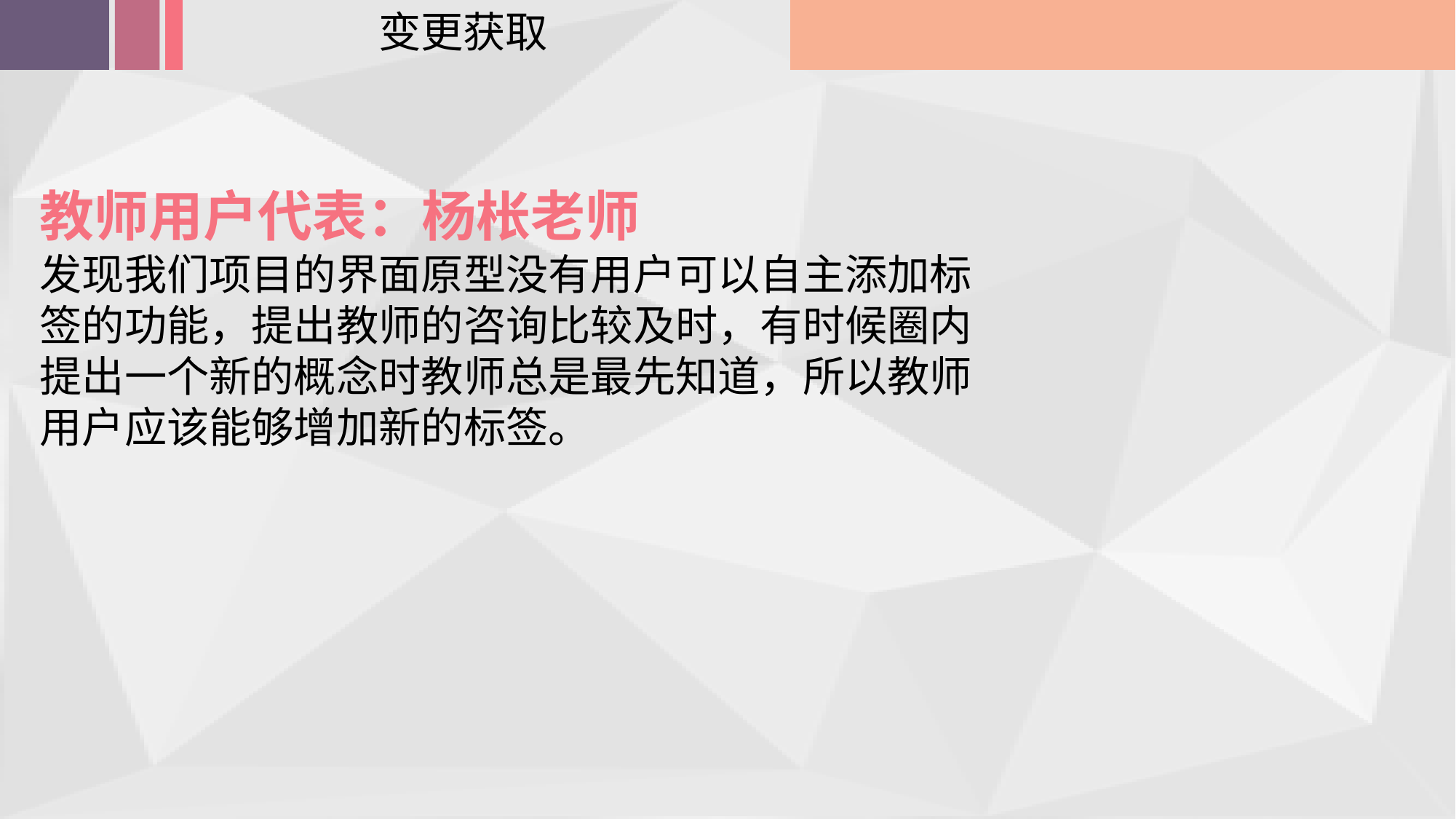

变更获取

教师用户代表：杨枨老师
发现我们项目的界面原型没有用户可以自主添加标签的功能，提出教师的咨询比较及时，有时候圈内提出一个新的概念时教师总是最先知道，所以教师用户应该能够增加新的标签。